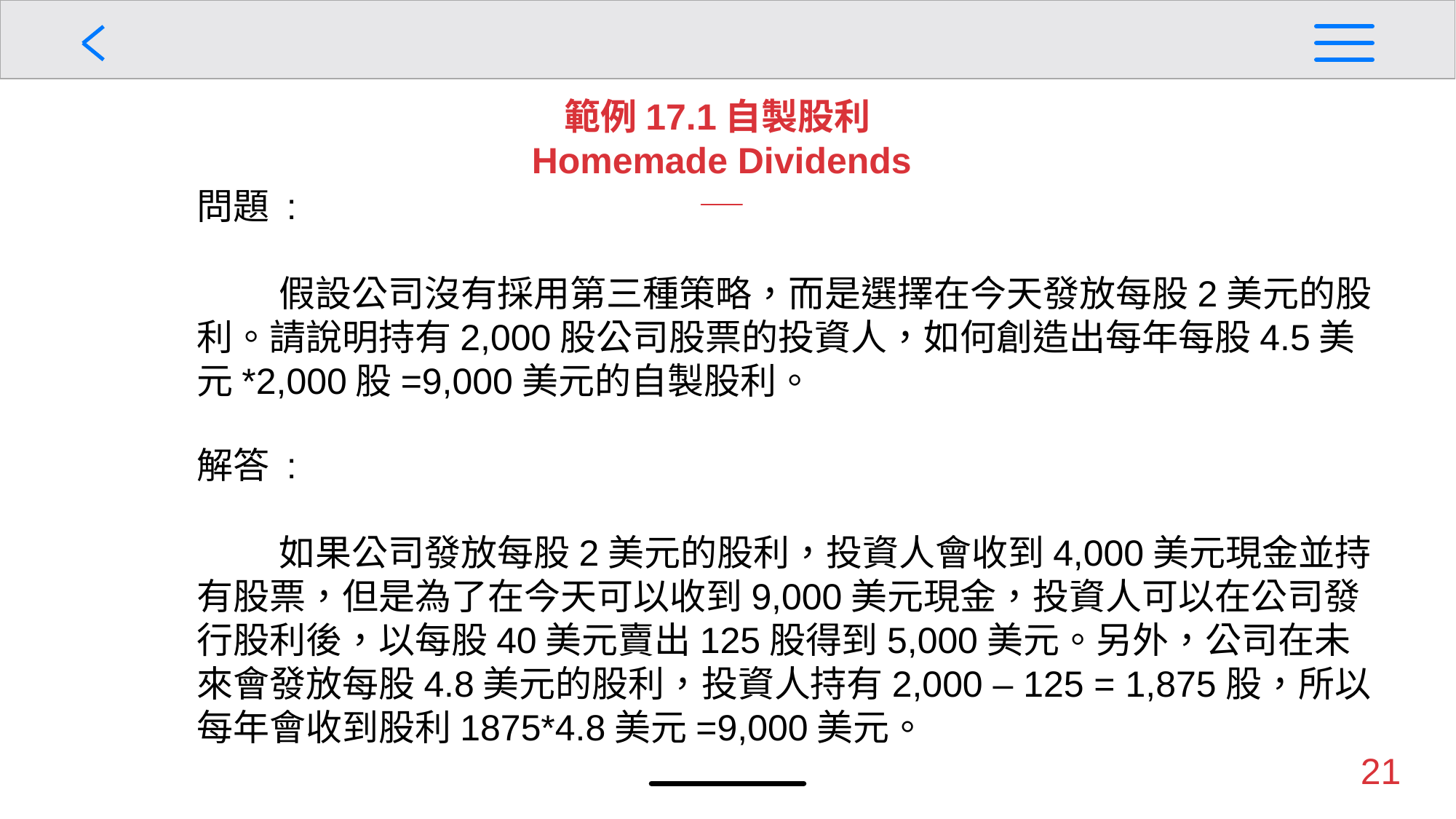

範例17.1自製股利
Homemade Dividends
問題 :

         假設公司沒有採用第三種策略，而是選擇在今天發放每股2美元的股利。請說明持有2,000股公司股票的投資人，如何創造出每年每股4.5美元*2,000股=9,000美元的自製股利。
解答 :

         如果公司發放每股2美元的股利，投資人會收到4,000美元現金並持有股票，但是為了在今天可以收到9,000美元現金，投資人可以在公司發行股利後，以每股40美元賣出125股得到5,000美元。另外，公司在未來會發放每股4.8美元的股利，投資人持有2,000 – 125 = 1,875股，所以每年會收到股利1875*4.8美元=9,000美元。
21